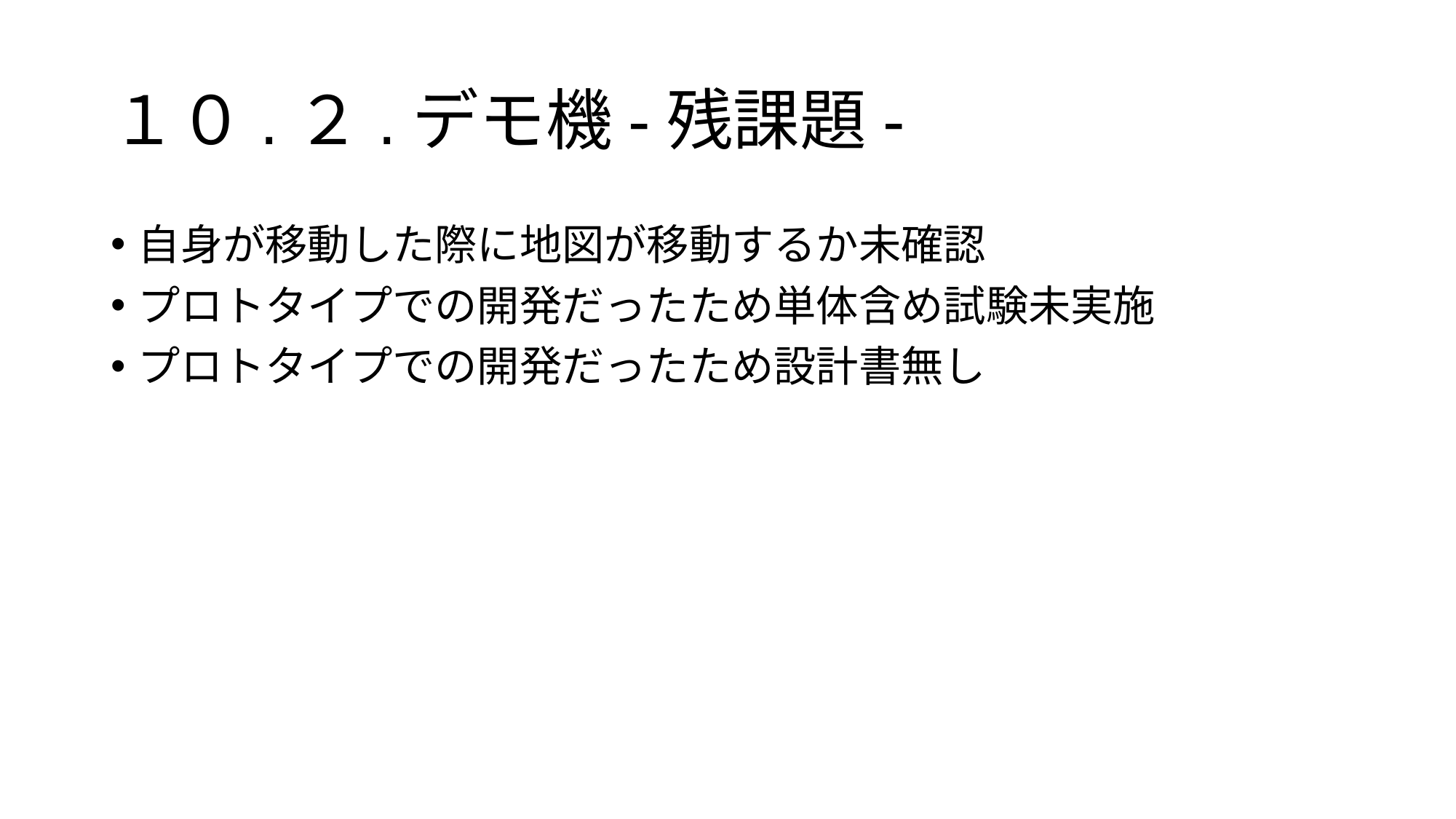

# １０.２.デモ機-残課題-
自身が移動した際に地図が移動するか未確認
プロトタイプでの開発だったため単体含め試験未実施
プロトタイプでの開発だったため設計書無し